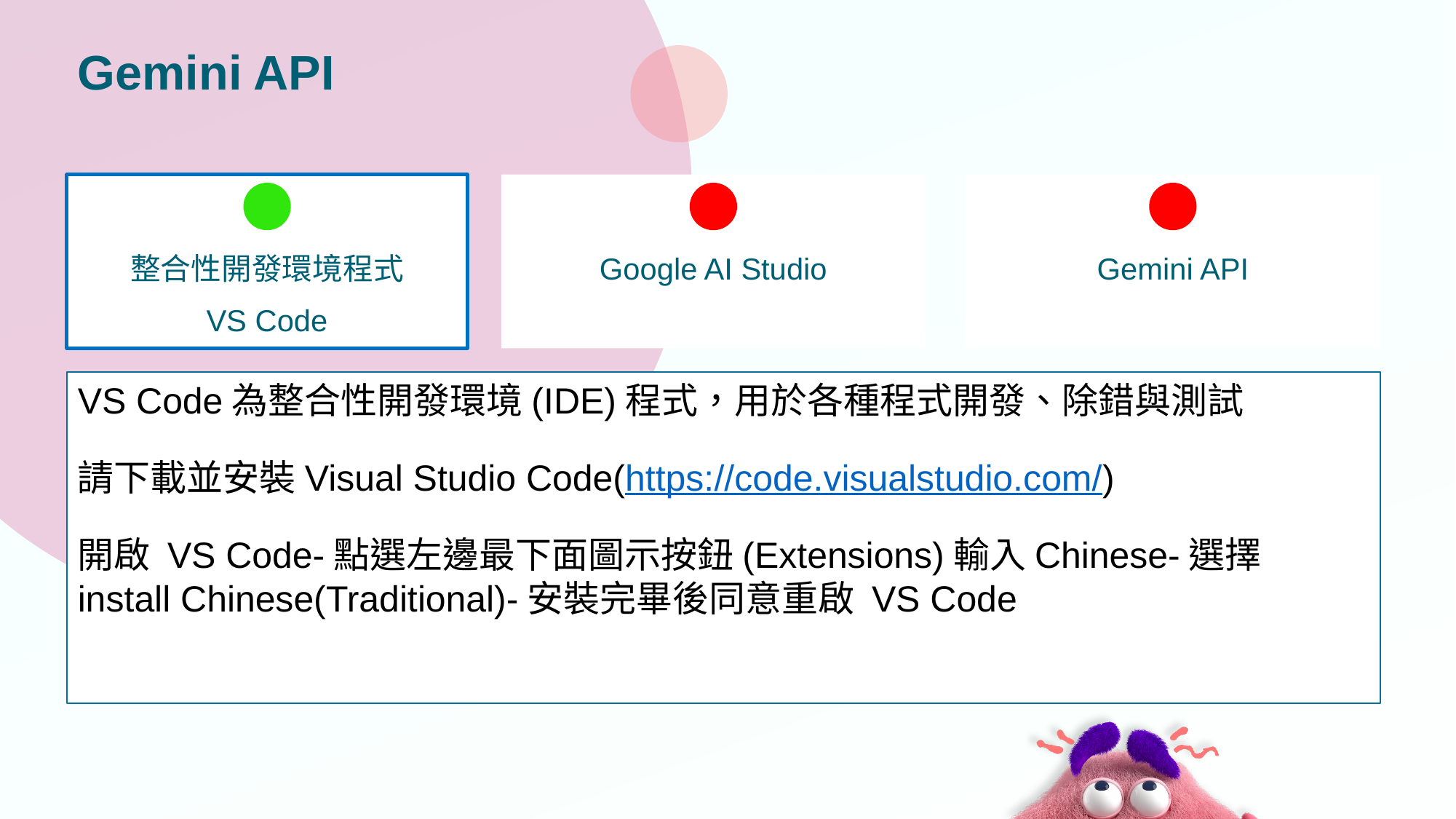

# Gemini API

整合性開發環境程式
VS Code

Google AI Studio

Gemini API

VS Code為整合性開發環境(IDE)程式，用於各種程式開發、除錯與測試
請下載並安裝Visual Studio Code(https://code.visualstudio.com/)
開啟 VS Code-點選左邊最下面圖示按鈕(Extensions)輸入Chinese-選擇 install Chinese(Traditional)-安裝完畢後同意重啟 VS Code